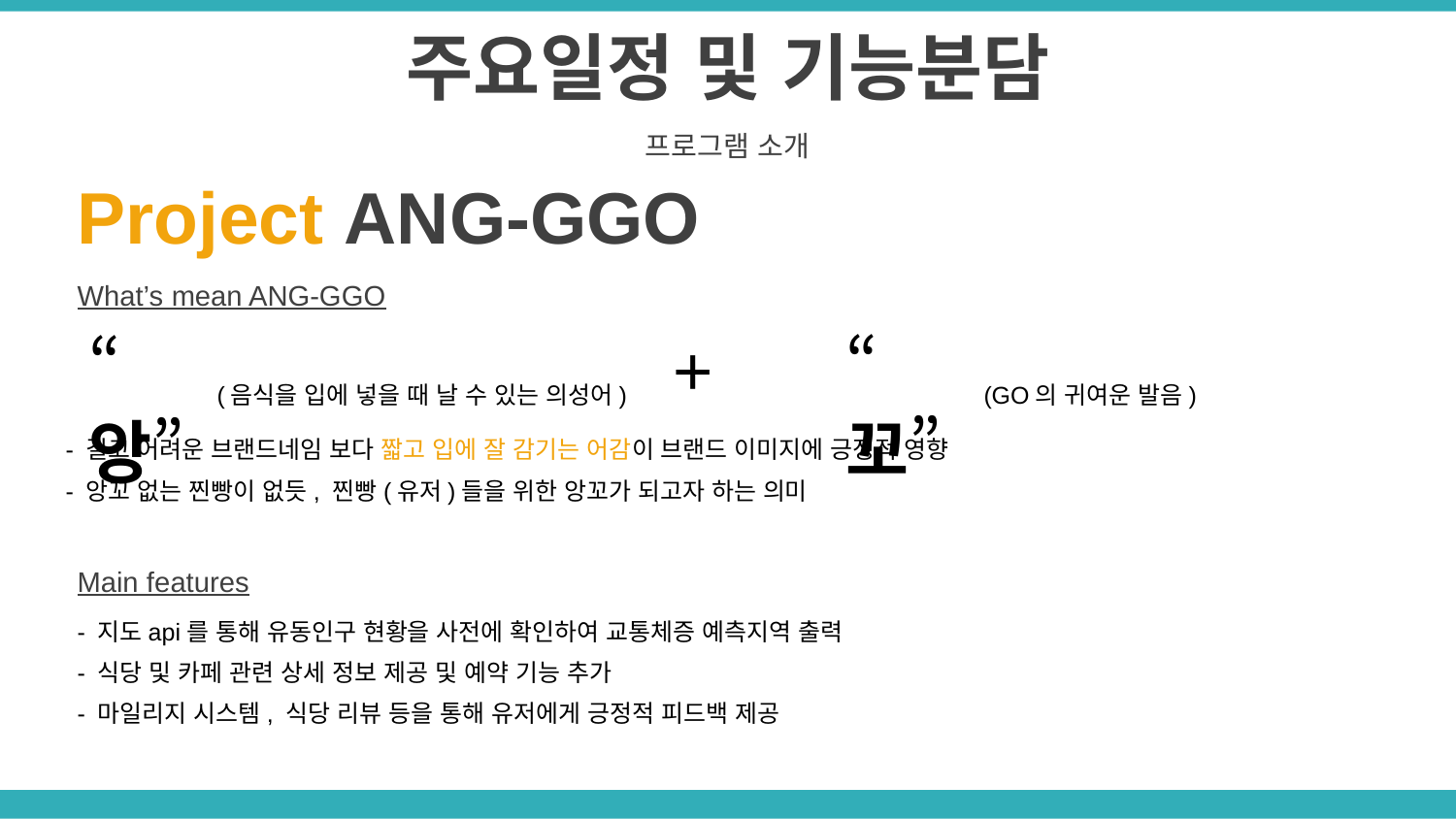

주요일정 및 기능분담
프로그램 소개
Project ANG-GGO
What’s mean ANG-GGO
“꼬”
“앙”
+
(음식을 입에 넣을 때 날 수 있는 의성어)
(GO의 귀여운 발음)

- 길고 어려운 브랜드네임 보다 짧고 입에 잘 감기는 어감이 브랜드 이미지에 긍정적 영향

- 앙꼬 없는 찐빵이 없듯, 찐빵(유저)들을 위한 앙꼬가 되고자 하는 의미

Main features
- 지도api를 통해 유동인구 현황을 사전에 확인하여 교통체증 예측지역 출력

- 식당 및 카페 관련 상세 정보 제공 및 예약 기능 추가

- 마일리지 시스템, 식당 리뷰 등을 통해 유저에게 긍정적 피드백 제공